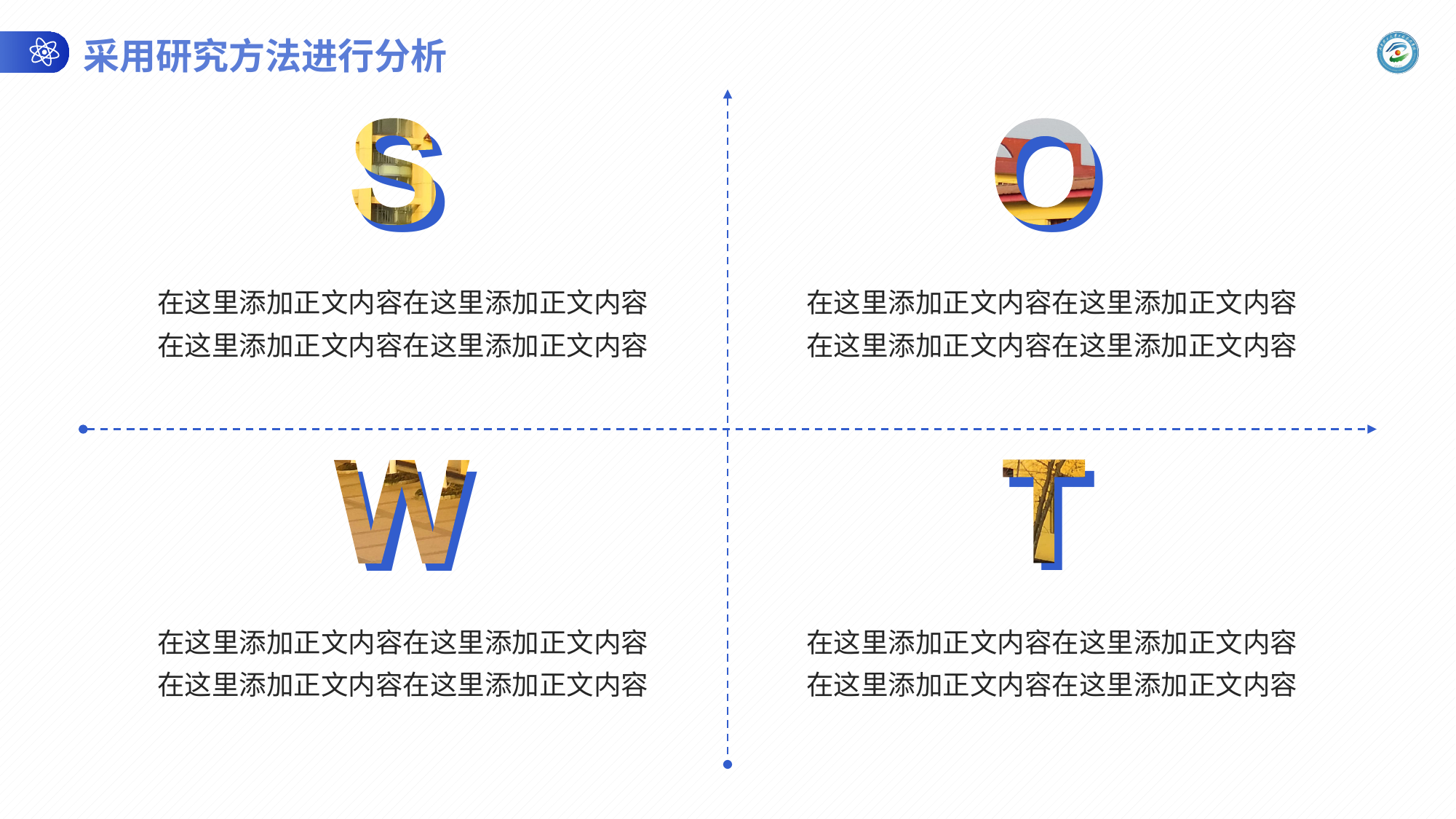

采用研究方法进行分析
S
O

在这里添加正文内容在这里添加正文内容
在这里添加正文内容在这里添加正文内容
在这里添加正文内容在这里添加正文内容
在这里添加正文内容在这里添加正文内容
T
W
在这里添加正文内容在这里添加正文内容
在这里添加正文内容在这里添加正文内容
在这里添加正文内容在这里添加正文内容
在这里添加正文内容在这里添加正文内容